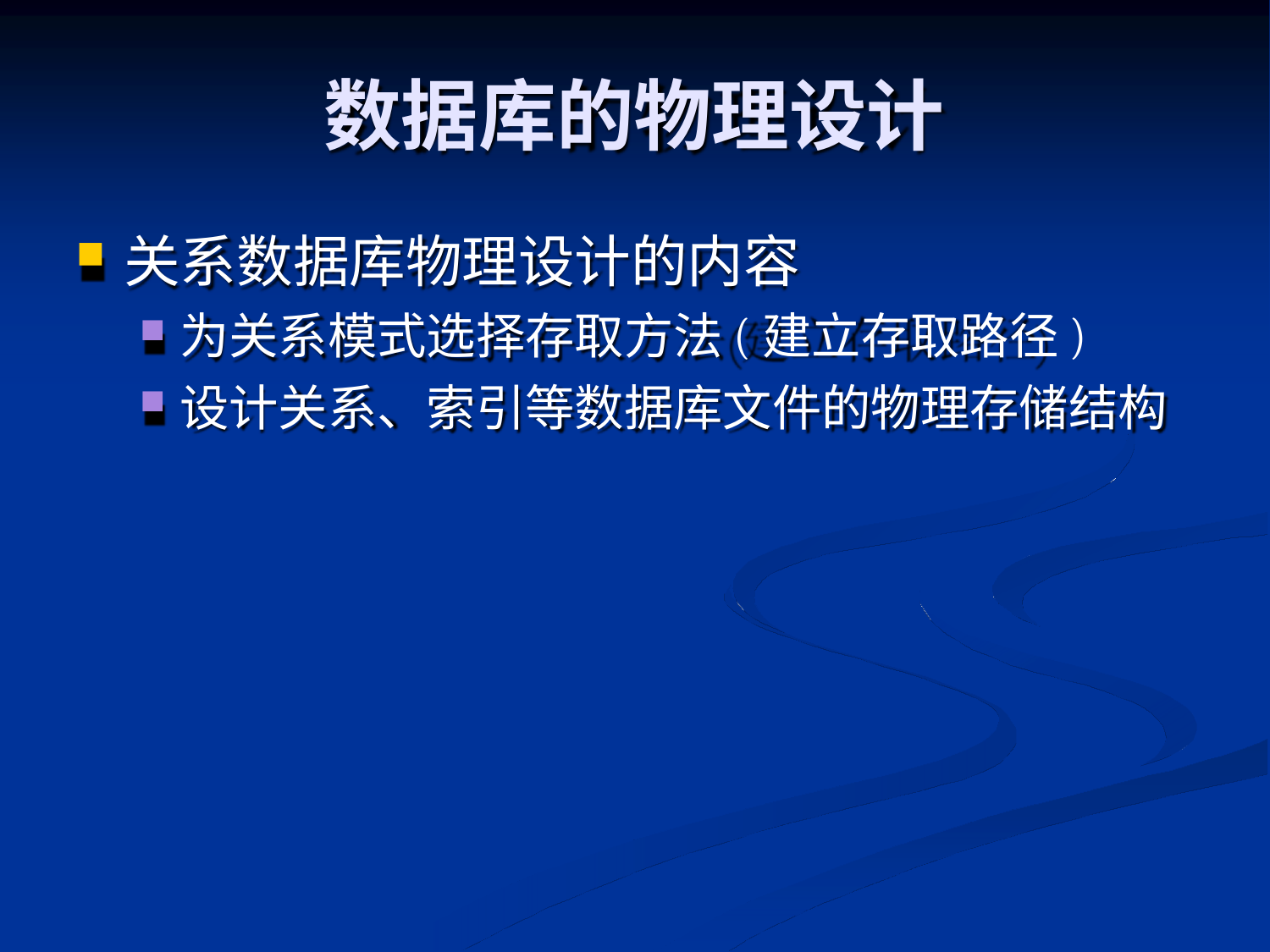

# 数据库的物理设计

关系数据库物理设计的内容
为关系模式选择存取方法(建立存取路径)
设计关系、索引等数据库文件的物理存储结构